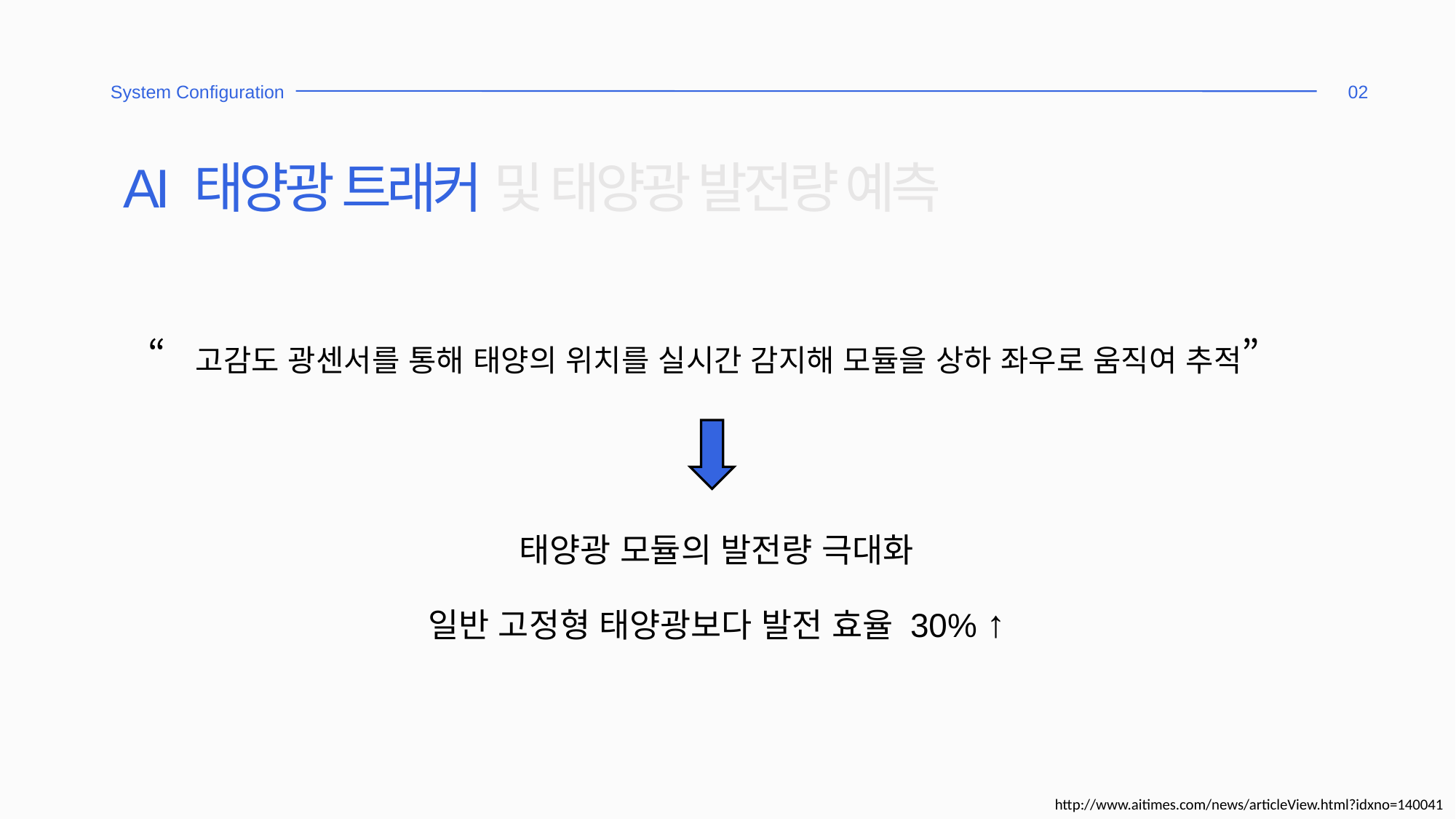

System Configuration
02
AI 태양광 트래커 및 태양광 발전량 예측
“고감도 광센서를 통해 태양의 위치를 실시간 감지해 모듈을 상하 좌우로 움직여 추적”

 태양광 모듈의 발전량 극대화
일반 고정형 태양광보다 발전 효율 30% ↑
http://www.aitimes.com/news/articleView.html?idxno=140041